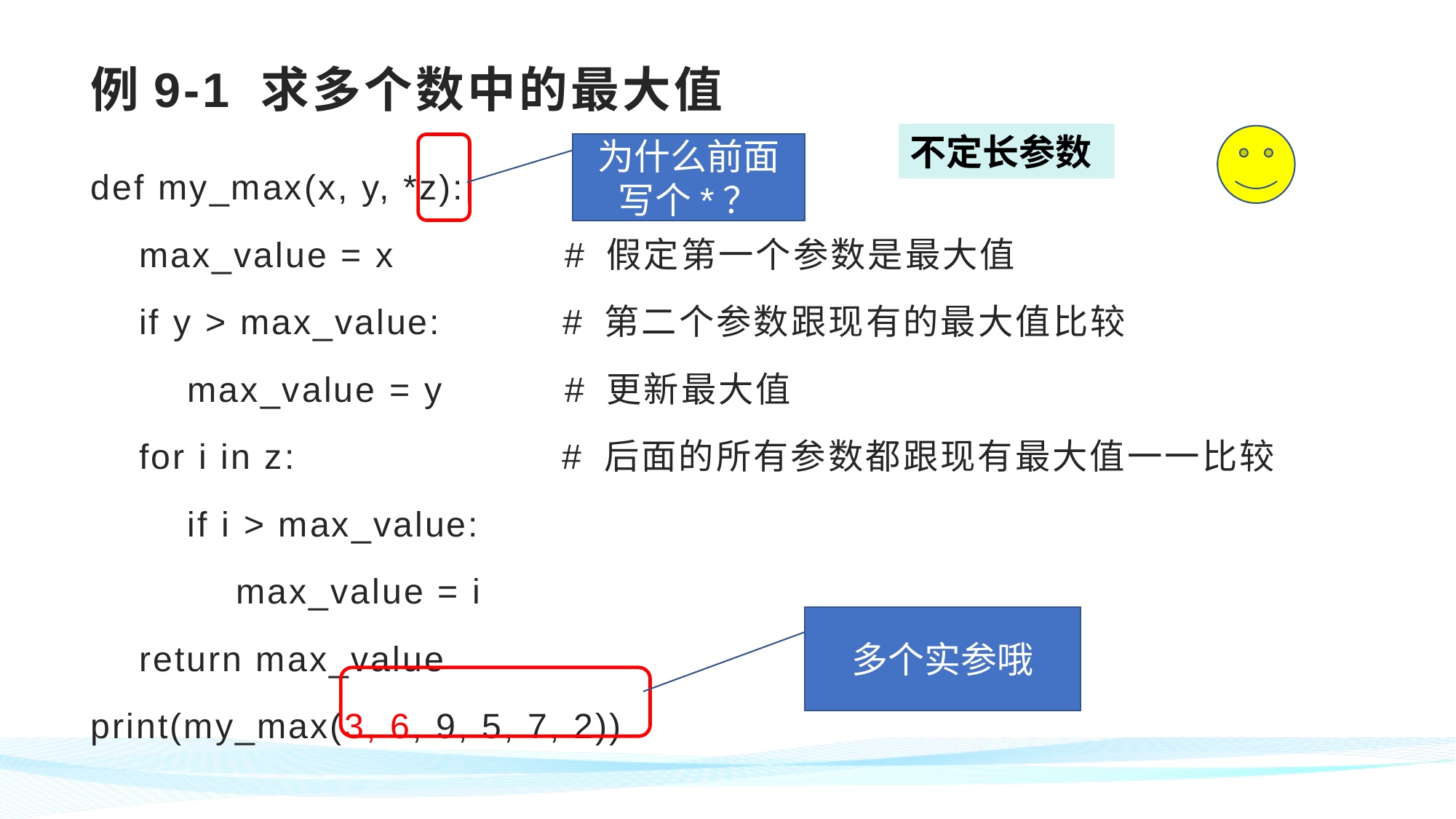

# 例9-1 求多个数中的最大值
不定长参数

为什么前面写个*？
def my_max(x, y, *z):
    max_value = x              # 假定第一个参数是最大值
    if y > max_value:          # 第二个参数跟现有的最大值比较
        max_value = y          # 更新最大值
    for i in z:                      # 后面的所有参数都跟现有最大值一一比较
        if i > max_value:
            max_value = i
    return max_value
print(my_max(3, 6, 9, 5, 7, 2))
多个实参哦